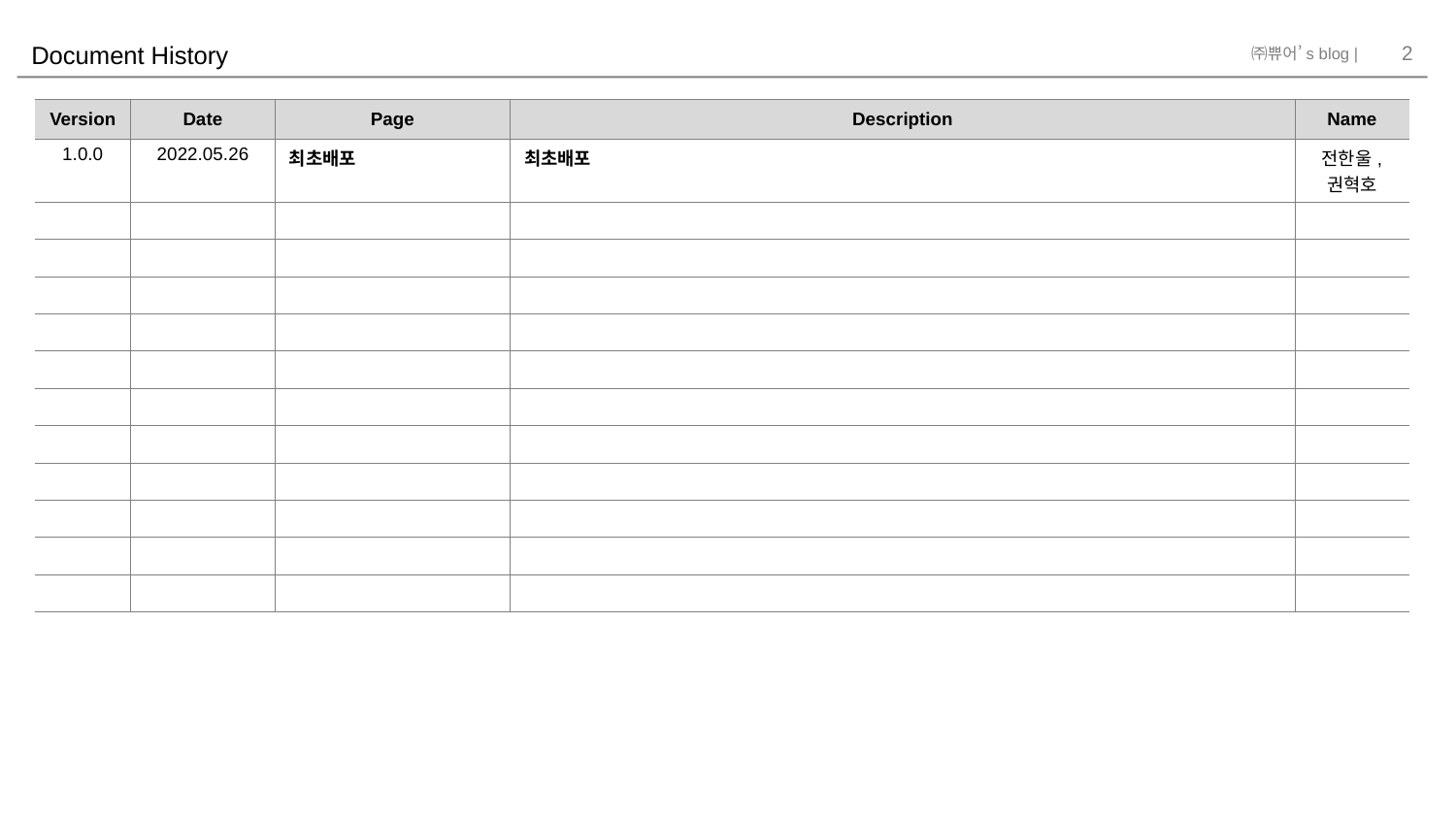

2
# Document History
| Version | Date | Page | Description | Name |
| --- | --- | --- | --- | --- |
| 1.0.0 | 2022.05.26 | 최초배포 | 최초배포 | 전한울, 권혁호 |
|  |  |  |  |  |
|  |  |  |  |  |
|  |  |  |  |  |
|  |  |  |  |  |
|  |  |  |  |  |
|  |  |  |  |  |
|  |  |  |  |  |
|  |  |  |  |  |
|  |  |  |  |  |
|  |  |  |  |  |
|  |  |  |  |  |